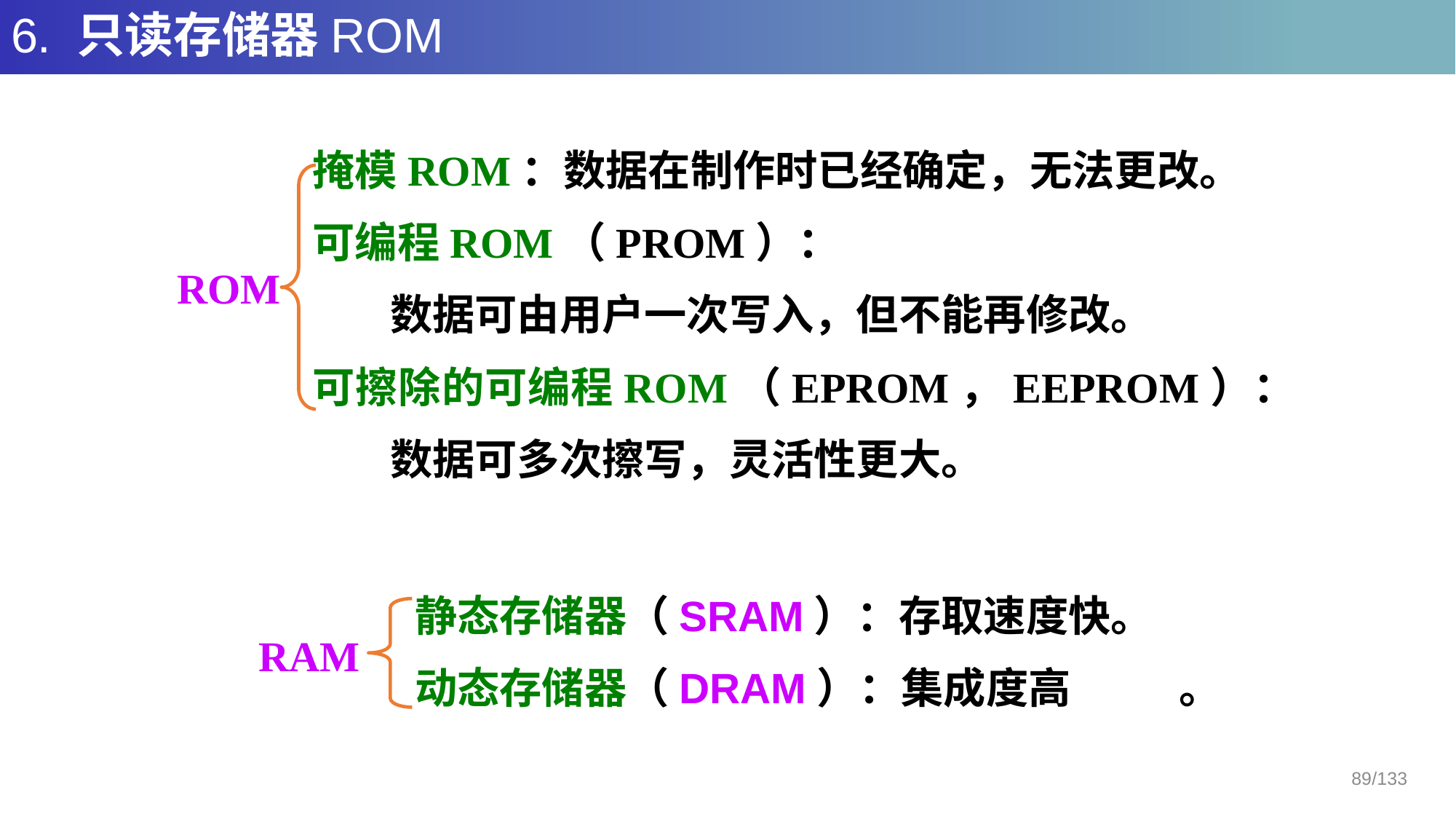

# 6. 只读存储器ROM
掩模ROM：数据在制作时已经确定，无法更改。
可编程ROM（PROM）：
       数据可由用户一次写入，但不能再修改。
可擦除的可编程ROM（EPROM，EEPROM）：
       数据可多次擦写，灵活性更大。

ROM
静态存储器（SRAM）：存取速度快。
动态存储器（DRAM）：集成度高	。

RAM
89/133